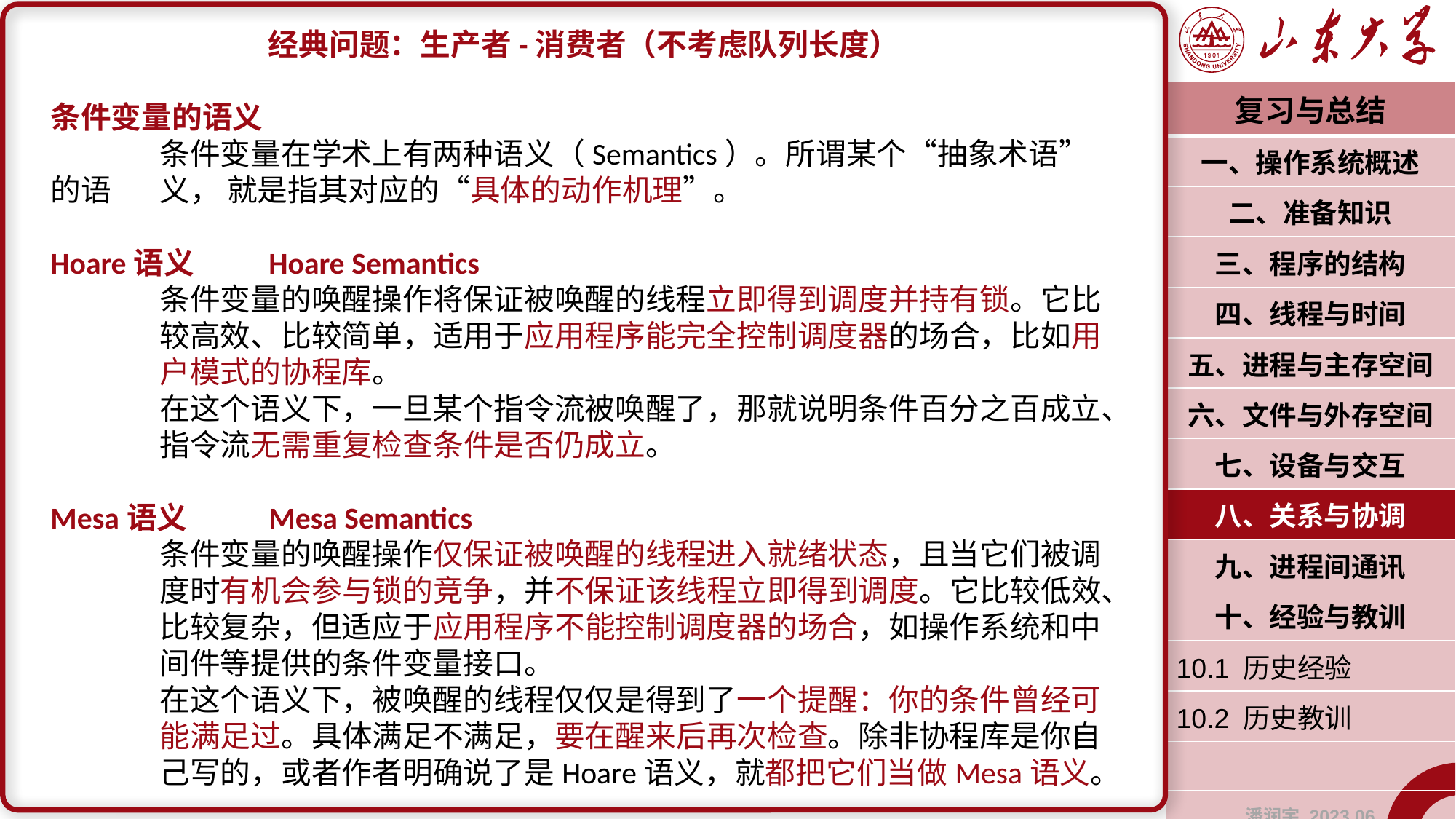

经典问题：生产者-消费者（不考虑队列长度）

条件变量的语义
	条件变量在学术上有两种语义（Semantics）。所谓某个“抽象术语”的语	义， 就是指其对应的“具体的动作机理”。

Hoare语义	Hoare Semantics
	条件变量的唤醒操作将保证被唤醒的线程立即得到调度并持有锁。它比	较高效、比较简单，适用于应用程序能完全控制调度器的场合，比如用	户模式的协程库。
	在这个语义下，一旦某个指令流被唤醒了，那就说明条件百分之百成立、	指令流无需重复检查条件是否仍成立。

Mesa语义	Mesa Semantics
	条件变量的唤醒操作仅保证被唤醒的线程进入就绪状态，且当它们被调	度时有机会参与锁的竞争，并不保证该线程立即得到调度。它比较低效、	比较复杂，但适应于应用程序不能控制调度器的场合，如操作系统和中	间件等提供的条件变量接口。
	在这个语义下，被唤醒的线程仅仅是得到了一个提醒：你的条件曾经可	能满足过。具体满足不满足，要在醒来后再次检查。除非协程库是你自	己写的，或者作者明确说了是Hoare语义，就都把它们当做Mesa语义。
| 复习与总结 |
| --- |
| 一、操作系统概述 |
| 二、准备知识 |
| 三、程序的结构 |
| 四、线程与时间 |
| 五、进程与主存空间 |
| 六、文件与外存空间 |
| 七、设备与交互 |
| 八、关系与协调 |
| 九、进程间通讯 |
| 十、经验与教训 |
| 10.1 历史经验 |
| 10.2 历史教训 |
|  |
| 潘润宇 2023.06 |